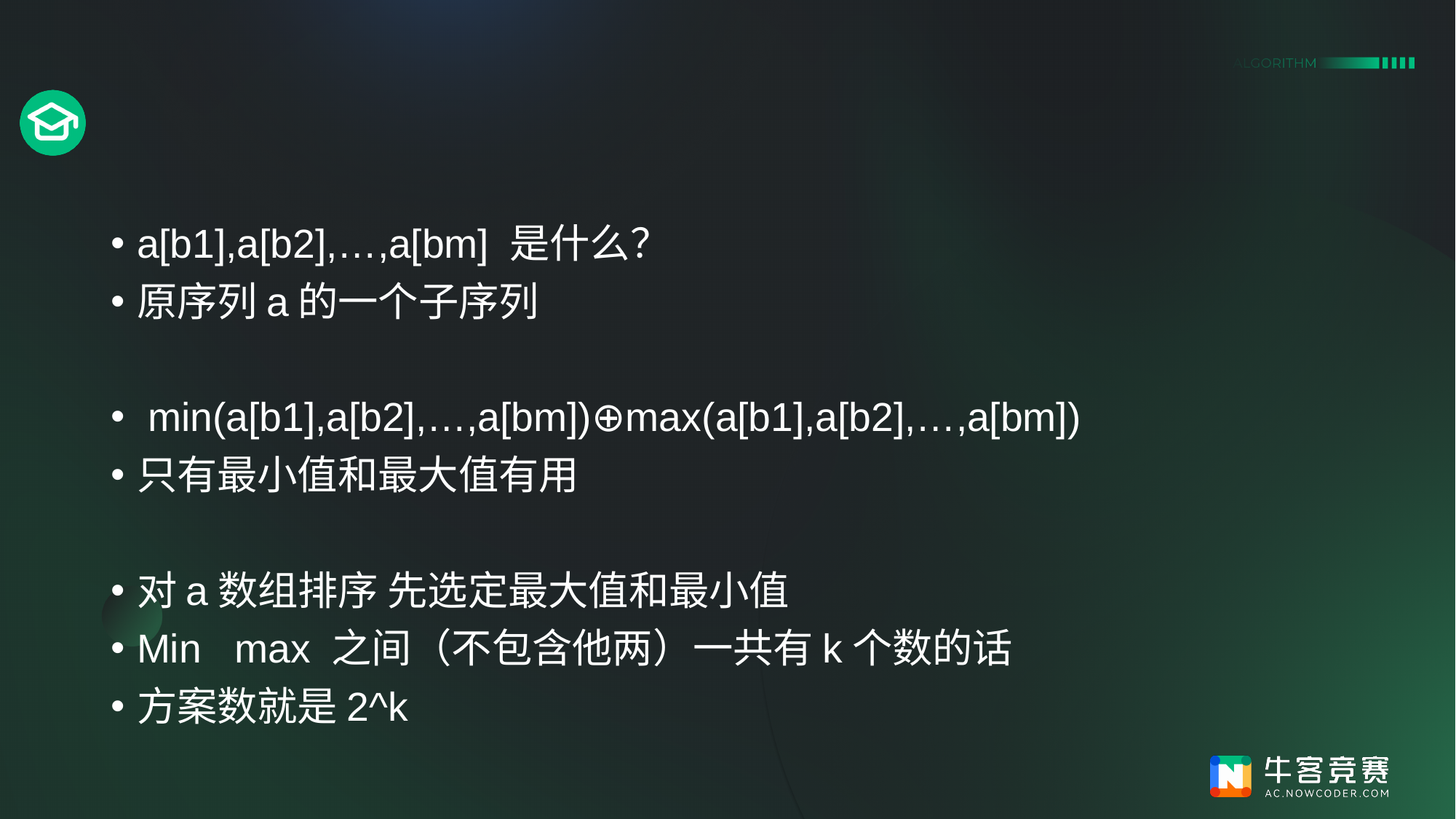

#
a[b1],a[b2],…,a[bm] 是什么？
原序列a的一个子序列

 min⁡(a[b1],a[b2],…,a[bm])⊕max⁡(a[b1],a[b2],…,a[bm])
只有最小值和最大值有用

对a数组排序 先选定最大值和最小值
Min   max 之间（不包含他两）一共有k个数的话
方案数就是2^k